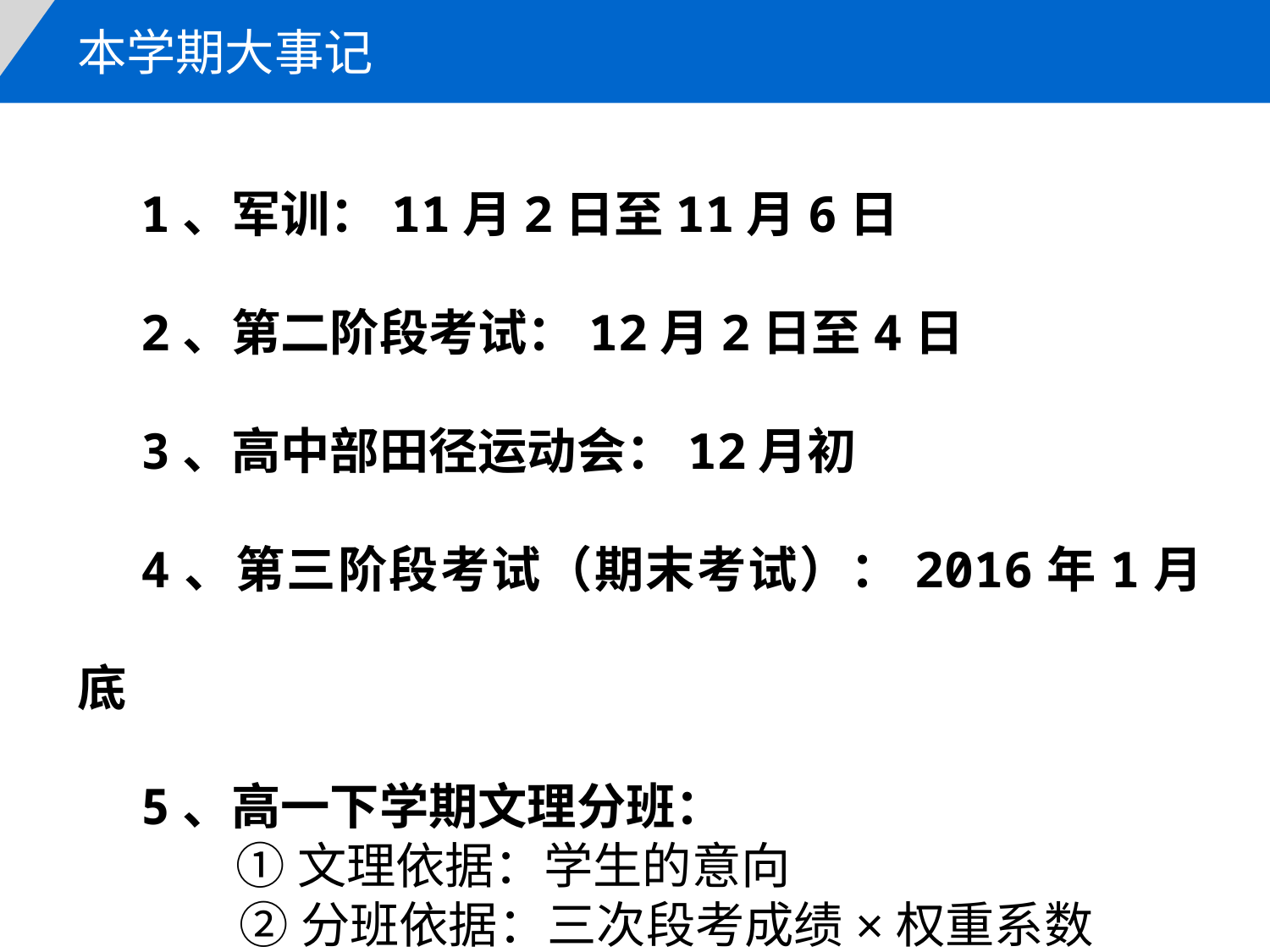

本学期大事记
1、军训：11月2日至11月6日
2、第二阶段考试：12月2日至4日
3、高中部田径运动会：12月初
4、第三阶段考试（期末考试）：2016年1月底
5、高一下学期文理分班：
          ①文理依据：学生的意向
         ②分班依据：三次段考成绩×权重系数